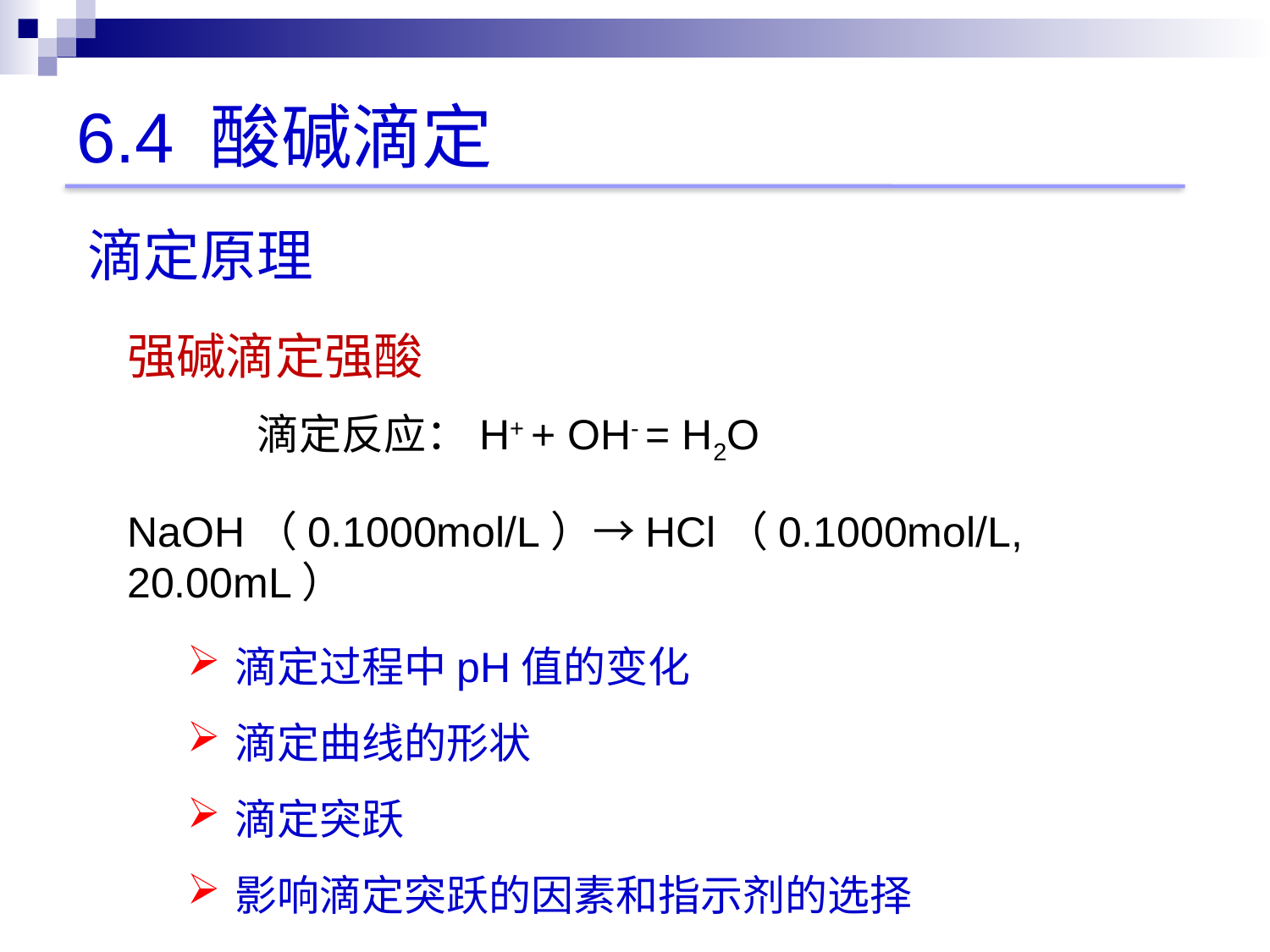

6.4 酸碱滴定

滴定原理
强碱滴定强酸
滴定反应：H+ + OH- = H2O
NaOH（0.1000mol/L）→HCl（0.1000mol/L, 20.00mL）

滴定过程中pH值的变化
滴定曲线的形状
滴定突跃
影响滴定突跃的因素和指示剂的选择